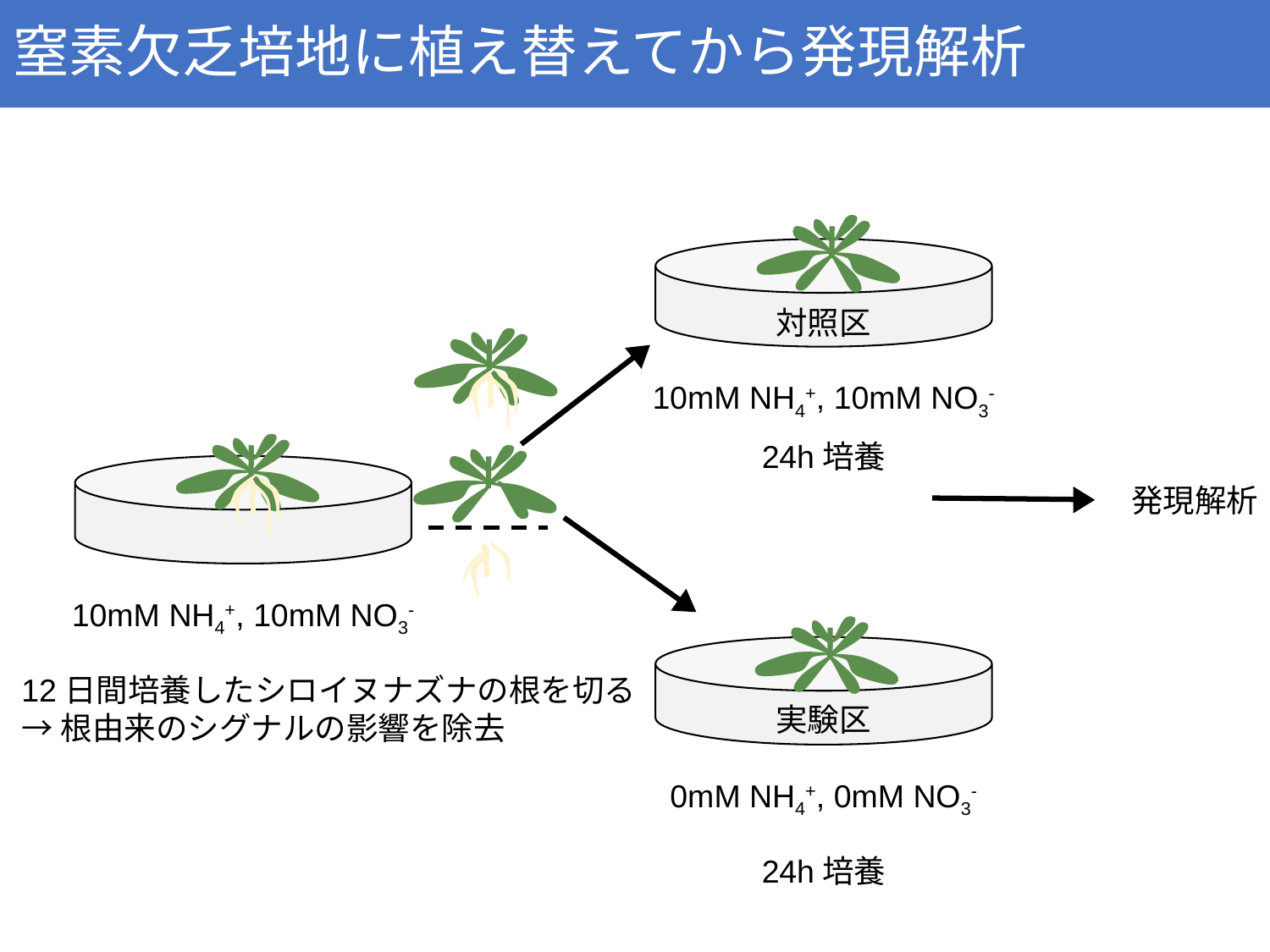

# 窒素欠乏培地に植え替えてから発現解析

対照区

10mM NH4+, 10mM NO3-

24h培養

10mM NH4+, 10mM NO3-

12日間培養したシロイヌナズナの根を切る
→根由来のシグナルの影響を除去
実験区
0mM NH4+, 0mM NO3-
24h培養

発現解析